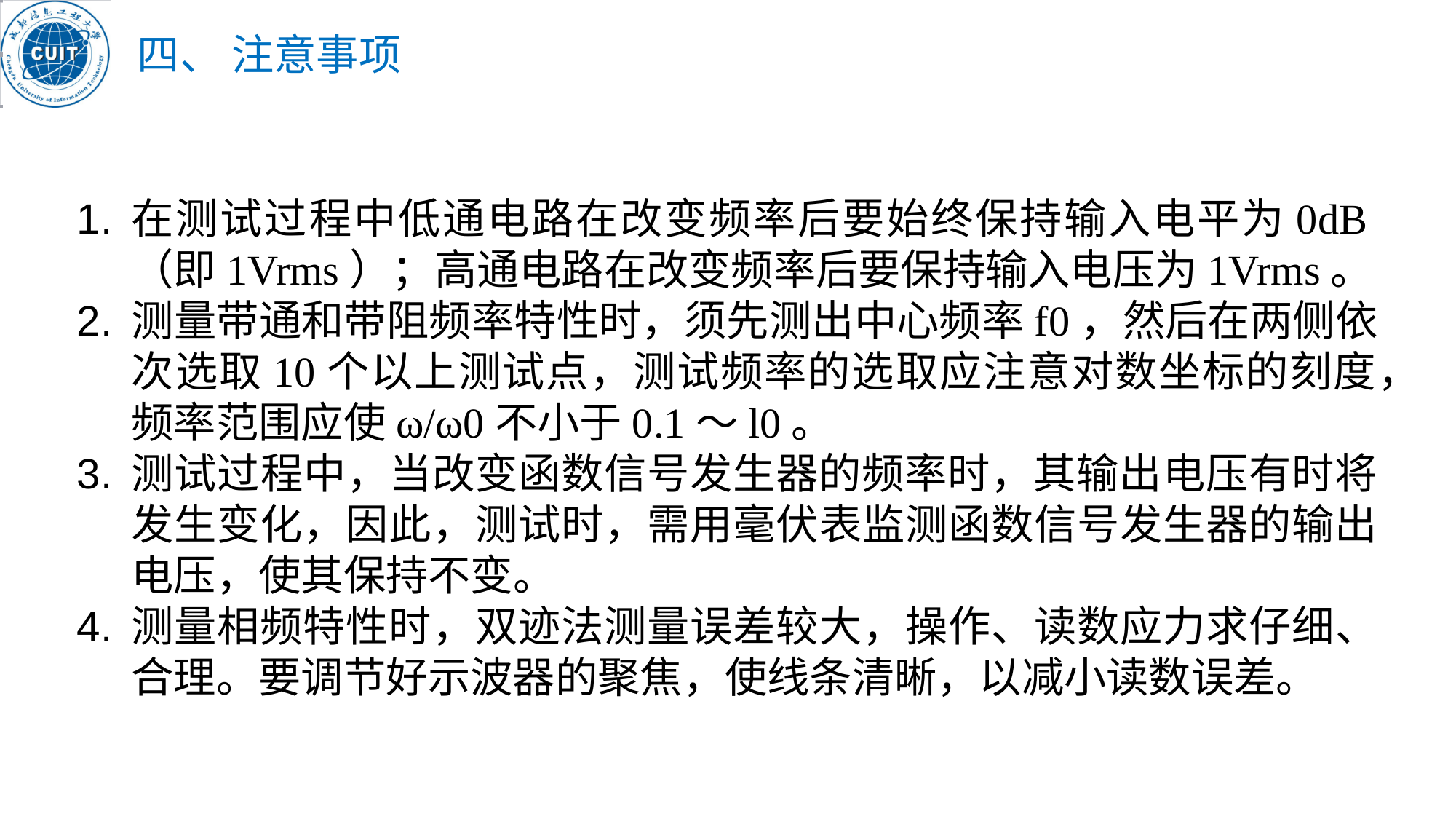

四、 注意事项
在测试过程中低通电路在改变频率后要始终保持输入电平为0dB（即1Vrms）；高通电路在改变频率后要保持输入电压为1Vrms。
测量带通和带阻频率特性时，须先测出中心频率f0，然后在两侧依次选取10个以上测试点，测试频率的选取应注意对数坐标的刻度，频率范围应使ω/ω0不小于0.1～l0。
测试过程中，当改变函数信号发生器的频率时，其输出电压有时将发生变化，因此，测试时，需用毫伏表监测函数信号发生器的输出电压，使其保持不变。
测量相频特性时，双迹法测量误差较大，操作、读数应力求仔细、合理。要调节好示波器的聚焦，使线条清晰，以减小读数误差。